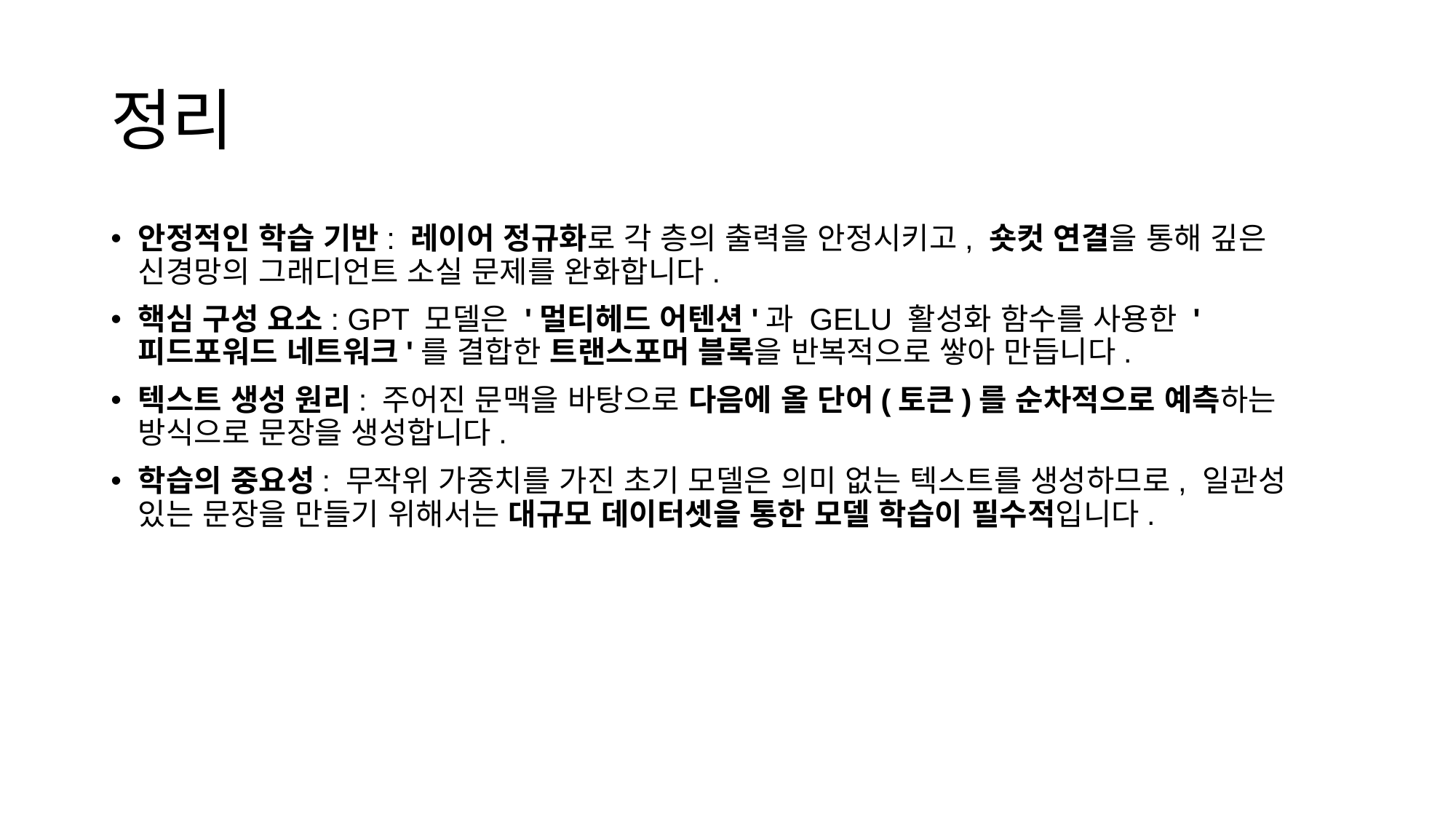

# 정리
안정적인 학습 기반: 레이어 정규화로 각 층의 출력을 안정시키고, 숏컷 연결을 통해 깊은 신경망의 그래디언트 소실 문제를 완화합니다.
핵심 구성 요소: GPT 모델은 '멀티헤드 어텐션'과 GELU 활성화 함수를 사용한 '피드포워드 네트워크'를 결합한 트랜스포머 블록을 반복적으로 쌓아 만듭니다.
텍스트 생성 원리: 주어진 문맥을 바탕으로 다음에 올 단어(토큰)를 순차적으로 예측하는 방식으로 문장을 생성합니다.
학습의 중요성: 무작위 가중치를 가진 초기 모델은 의미 없는 텍스트를 생성하므로, 일관성 있는 문장을 만들기 위해서는 대규모 데이터셋을 통한 모델 학습이 필수적입니다.